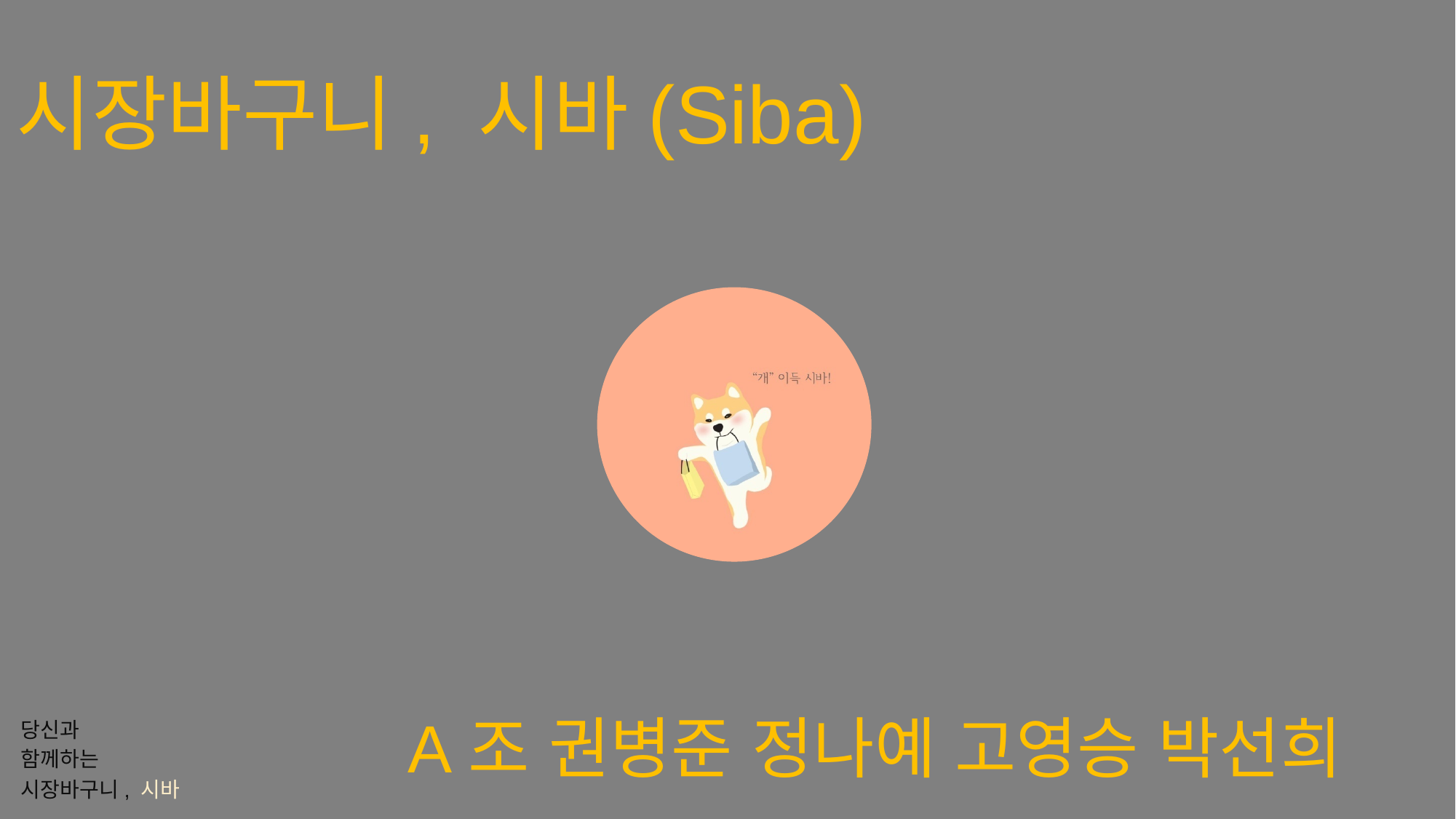

시장바구니, 시바(Siba)

A조 권병준 정나예 고영승 박선희
당신과
함께하는
시장바구니, 시바